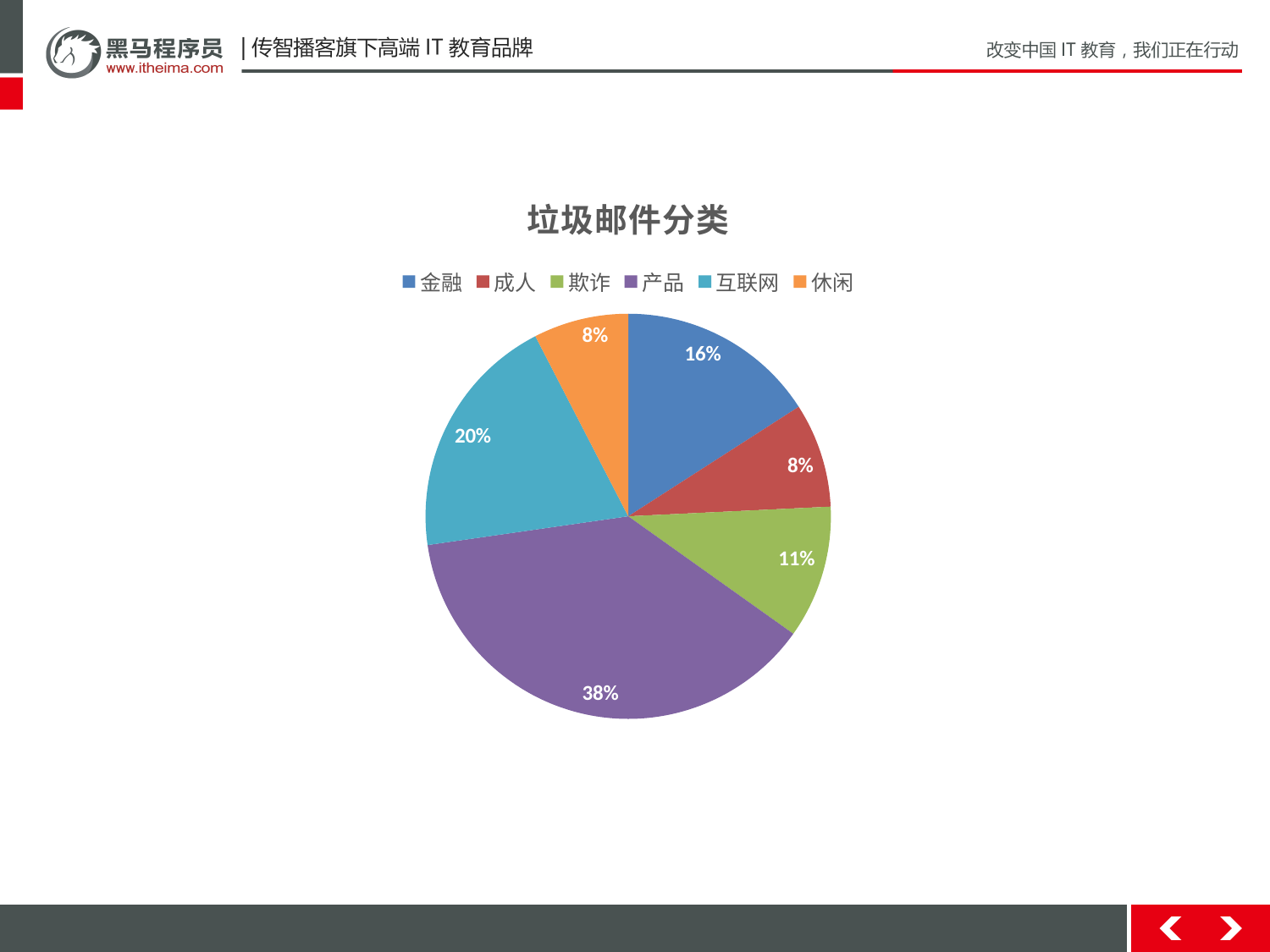

### Chart:

| Category | 垃圾邮件分类 |
|---|---|
| 金融 | 2.1 |
| 成人 | 1.1 |
| 欺诈 | 1.4 |
| 产品 | 5.0 |
| 互联网 | 2.6 |
| 休闲 | 1.0 |